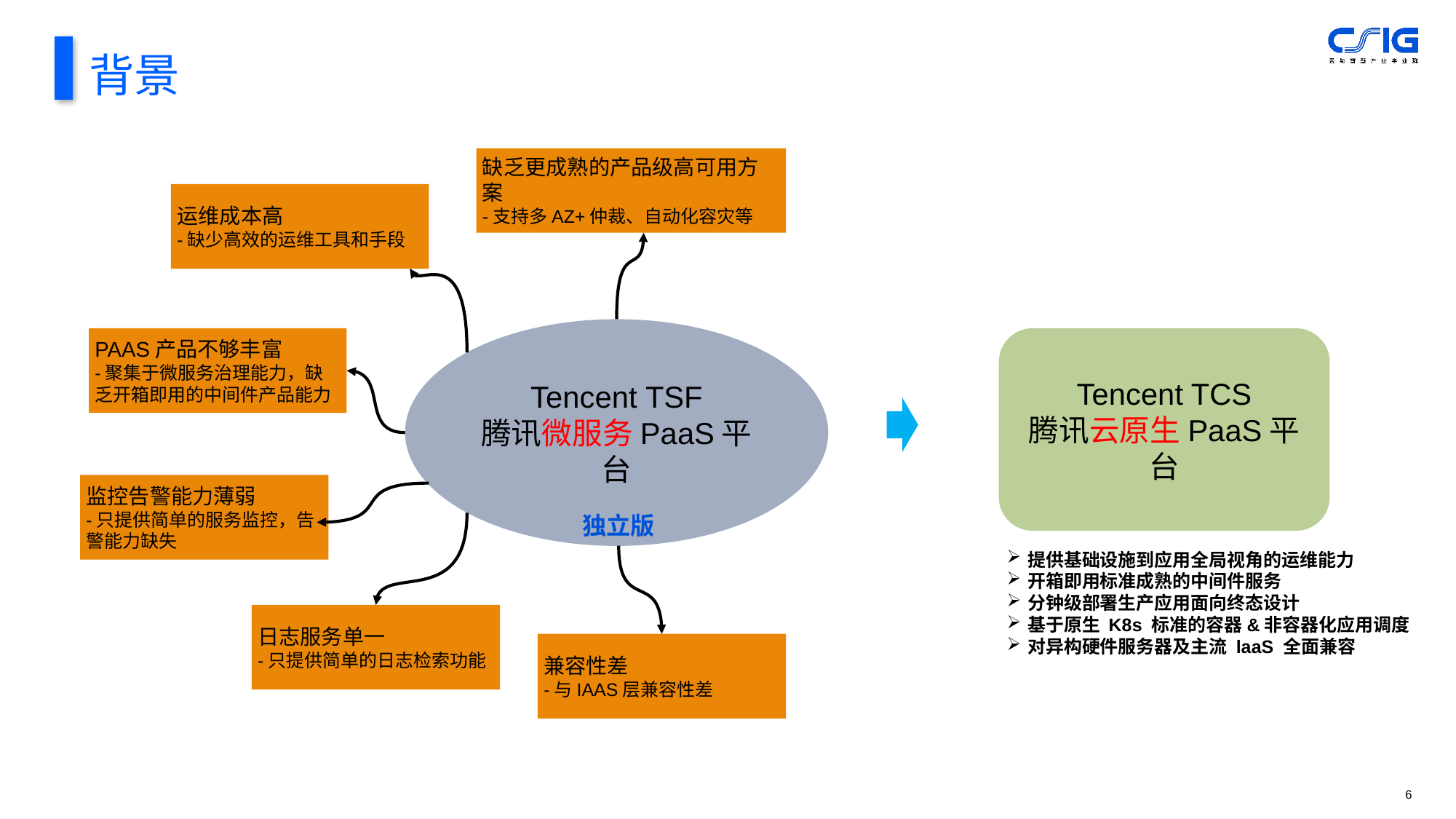

背景

缺乏更成熟的产品级高可用方案
-支持多AZ+仲裁、自动化容灾等
运维成本高
-缺少高效的运维工具和手段
Tencent TSF
腾讯微服务PaaS平台
PAAS产品不够丰富
-聚集于微服务治理能力，缺乏开箱即用的中间件产品能力
Tencent TCS
腾讯云原生PaaS平台

监控告警能力薄弱
-只提供简单的服务监控，告警能力缺失
独立版
提供基础设施到应用全局视角的运维能力
开箱即用标准成熟的中间件服务
分钟级部署生产应用面向终态设计
基于原生 K8s 标准的容器&非容器化应用调度
对异构硬件服务器及主流 laaS 全面兼容
日志服务单一
-只提供简单的日志检索功能
兼容性差
-与IAAS层兼容性差
6